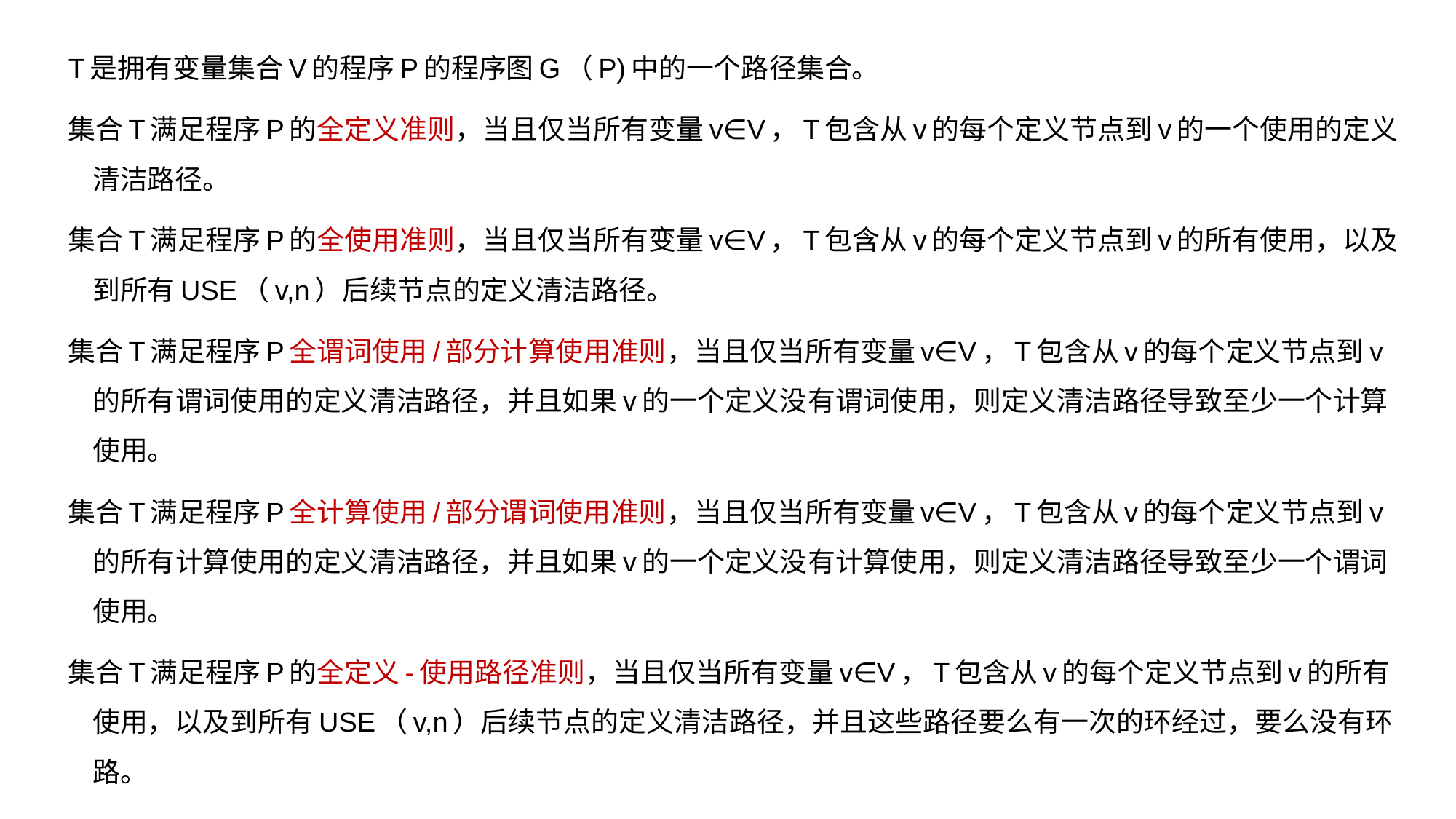

T是拥有变量集合V的程序P的程序图G（P)中的一个路径集合。
集合T满足程序P的全定义准则，当且仅当所有变量v∈V，T包含从v的每个定义节点到v的一个使用的定义清洁路径。
集合T满足程序P的全使用准则，当且仅当所有变量v∈V，T包含从v的每个定义节点到v的所有使用，以及到所有USE（v,n）后续节点的定义清洁路径。
集合T满足程序P全谓词使用/部分计算使用准则，当且仅当所有变量v∈V，T包含从v的每个定义节点到v的所有谓词使用的定义清洁路径，并且如果v的一个定义没有谓词使用，则定义清洁路径导致至少一个计算使用。
集合T满足程序P全计算使用/部分谓词使用准则，当且仅当所有变量v∈V，T包含从v的每个定义节点到v的所有计算使用的定义清洁路径，并且如果v的一个定义没有计算使用，则定义清洁路径导致至少一个谓词使用。
集合T满足程序P的全定义-使用路径准则，当且仅当所有变量v∈V，T包含从v的每个定义节点到v的所有使用，以及到所有USE（v,n）后续节点的定义清洁路径，并且这些路径要么有一次的环经过，要么没有环路。